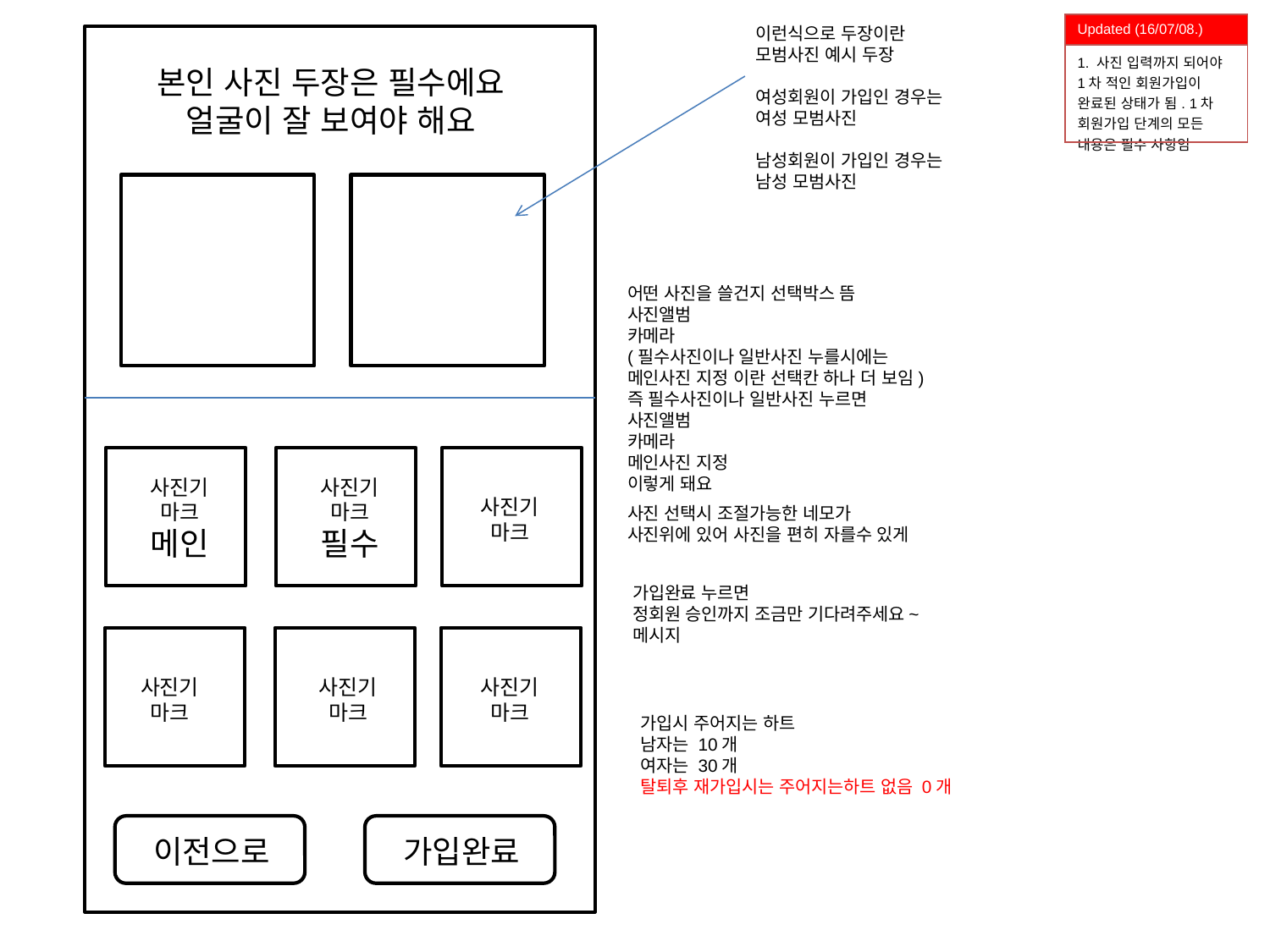

| Updated (16/07/08.) |
| --- |
| 1. 사진 입력까지 되어야 1차 적인 회원가입이 완료된 상태가 됨. 1차 회원가입 단계의 모든 내용은 필수 사항임 |
이런식으로 두장이란
모범사진 예시 두장

여성회원이 가입인 경우는
여성 모범사진

남성회원이 가입인 경우는
남성 모범사진

본인 사진 두장은 필수에요
얼굴이 잘 보여야 해요

어떤 사진을 쓸건지 선택박스 뜸
사진앨범
카메라
(필수사진이나 일반사진 누를시에는
메인사진 지정 이란 선택칸 하나 더 보임)
즉 필수사진이나 일반사진 누르면
사진앨범
카메라
메인사진 지정
이렇게 돼요

사진기
마크
사진기
마크
사진기
마크
사진 선택시 조절가능한 네모가
사진위에 있어 사진을 편히 자를수 있게
메인
필수
가입완료 누르면
정회원 승인까지 조금만 기다려주세요~
메시지

사진기
마크
사진기
마크
사진기
마크
가입시 주어지는 하트
남자는 10개
여자는 30개
탈퇴후 재가입시는 주어지는하트 없음 0개

이전으로
가입완료